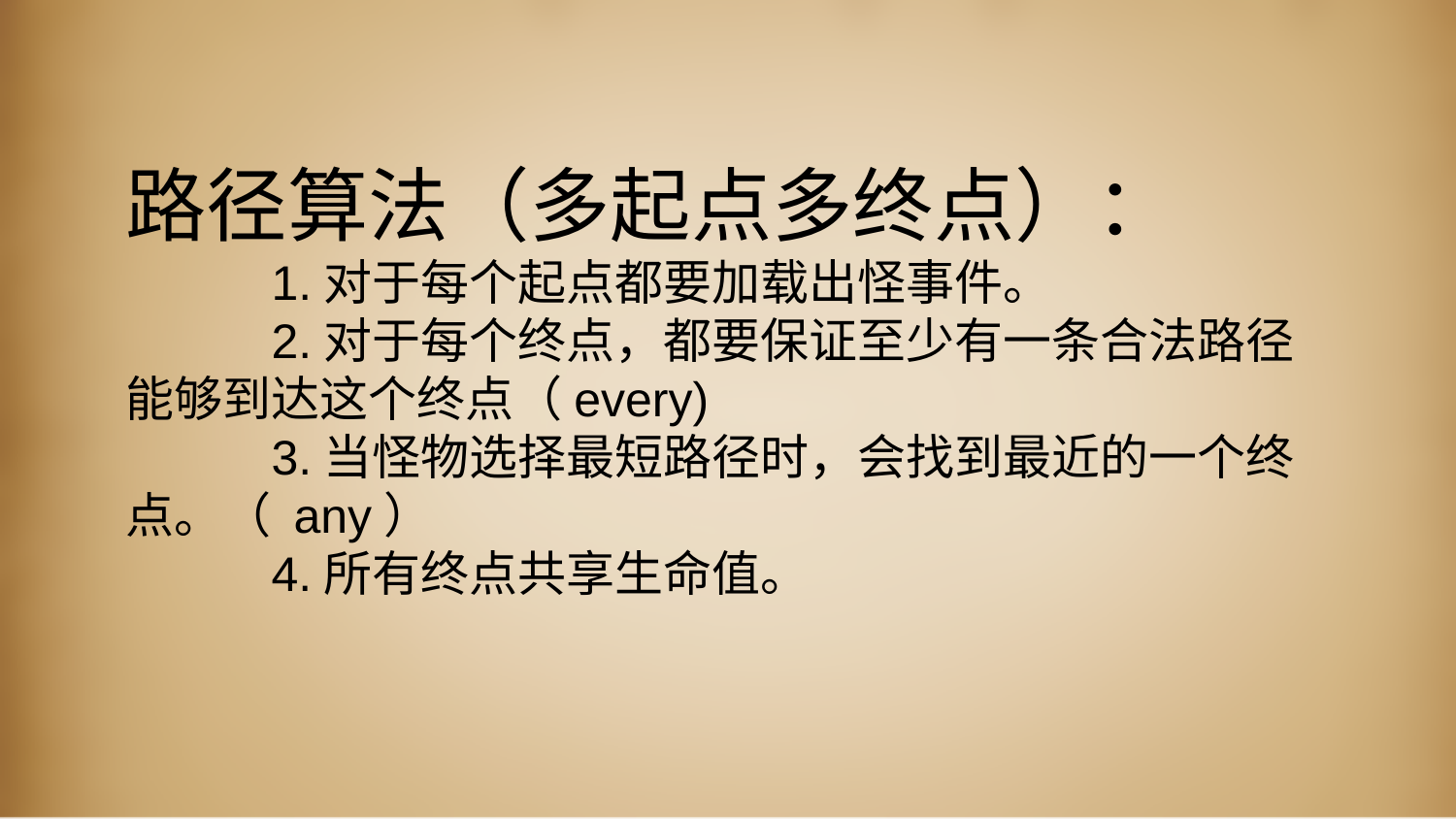

路径算法（多起点多终点）：
	1.对于每个起点都要加载出怪事件。
	2.对于每个终点，都要保证至少有一条合法路径能够到达这个终点（every)
    	3.当怪物选择最短路径时，会找到最近的一个终点。（ any）
	4.所有终点共享生命值。